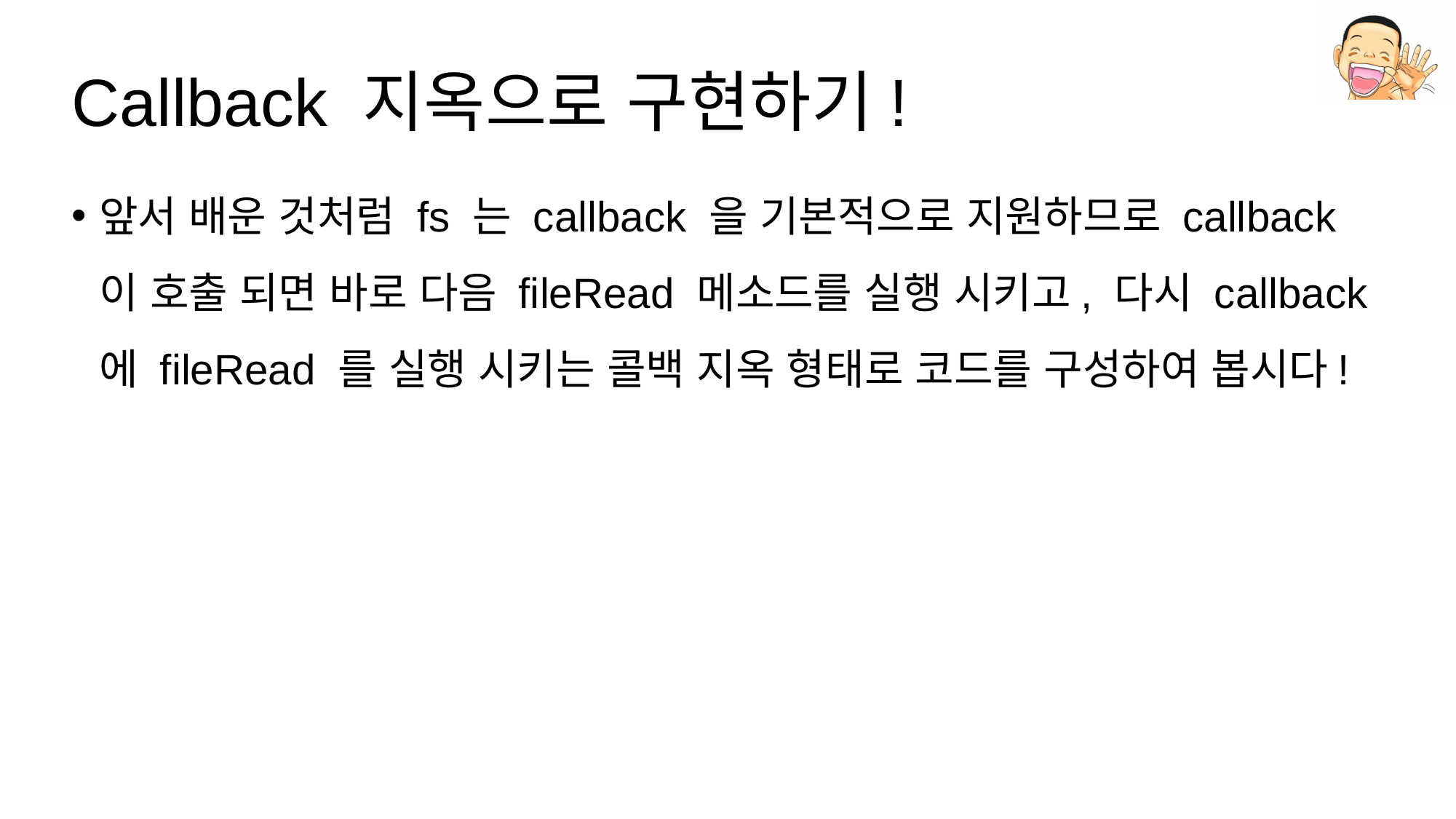

# Callback 지옥으로 구현하기!
앞서 배운 것처럼 fs 는 callback 을 기본적으로 지원하므로 callback 이 호출 되면 바로 다음 fileRead 메소드를 실행 시키고, 다시 callback 에 fileRead 를 실행 시키는 콜백 지옥 형태로 코드를 구성하여 봅시다!